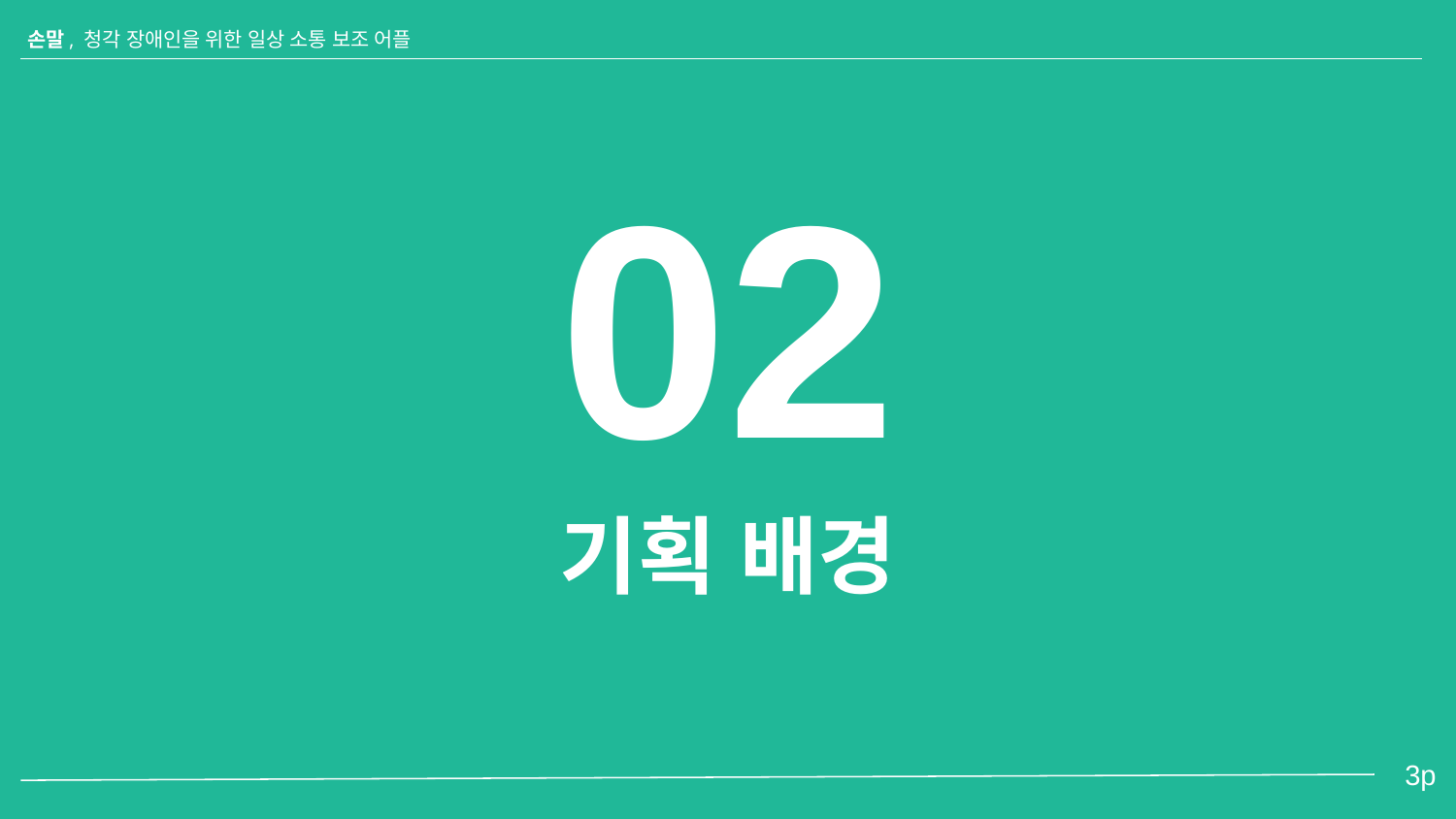

손말, 청각 장애인을 위한 일상 소통 보조 어플
02
# 기획 배경
  3p